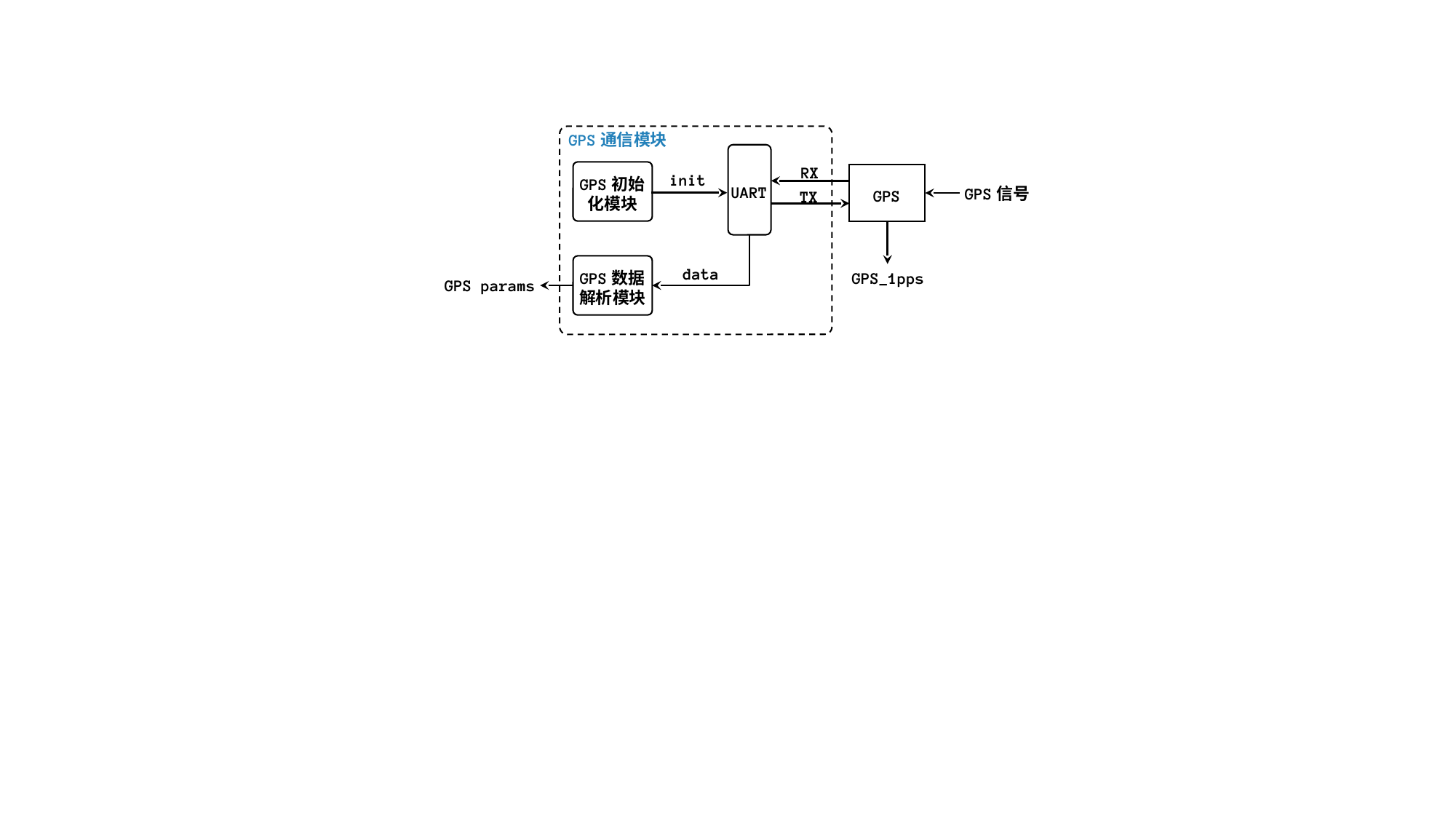

GPS通信模块

UART
RX
TX
GPS
GPS信号
GPS初始化模块
init
GPS数据解析模块
data
GPS_1pps
GPS params